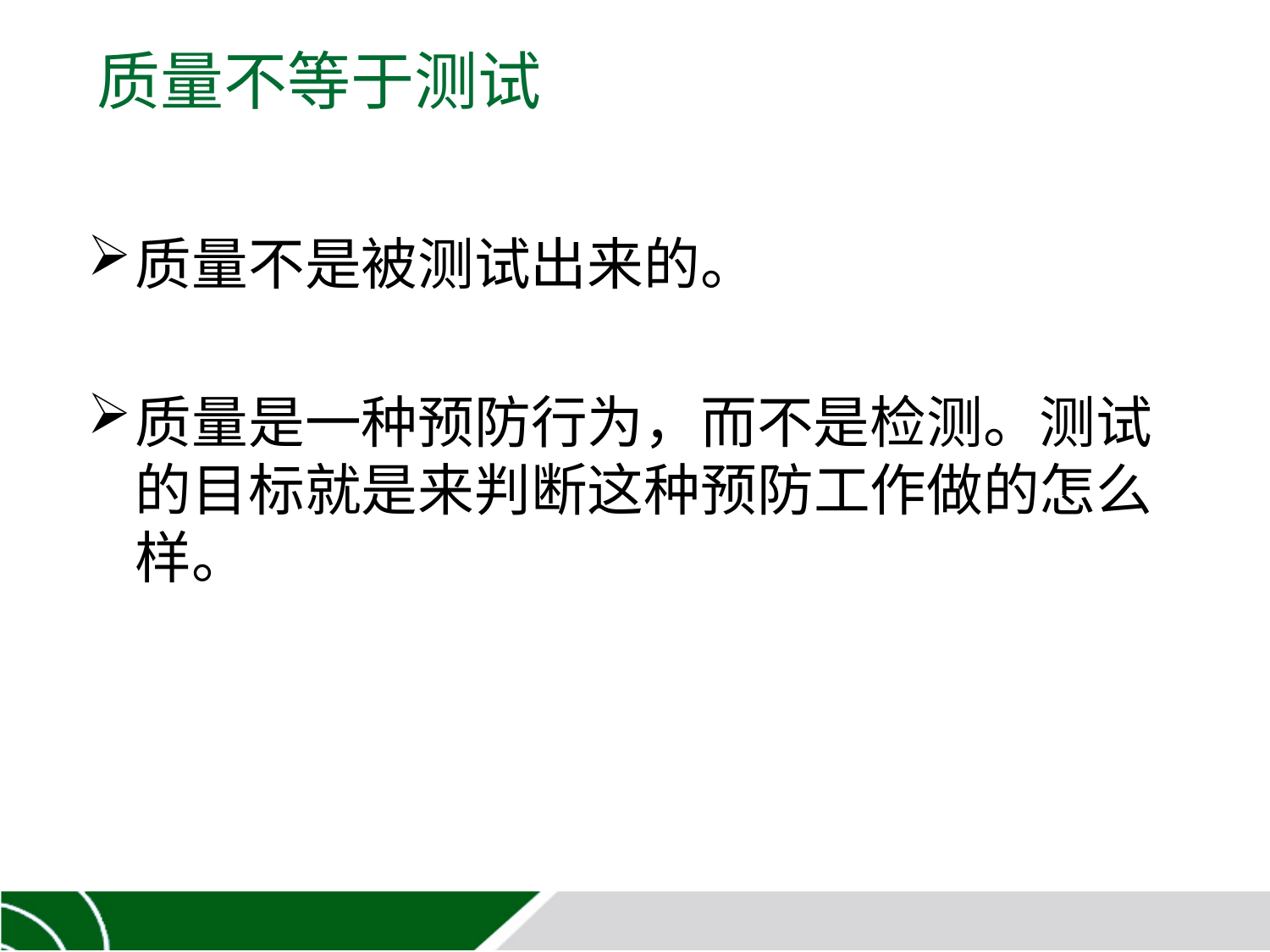

# 质量不等于测试
质量不是被测试出来的。

质量是一种预防行为，而不是检测。测试的目标就是来判断这种预防工作做的怎么样。